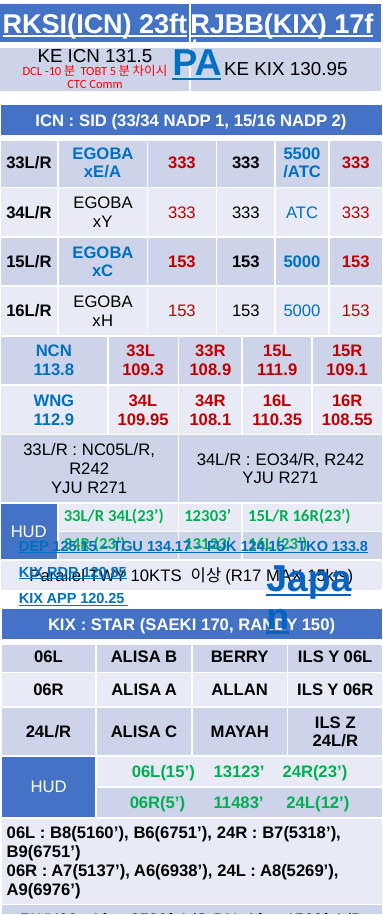

| RKSI(ICN) 23ft | RJBB(KIX) 17ft |
| --- | --- |
| KE ICN 131.5 DCL -10분 TOBT 5분 차이시 CTC Comm | KE KIX 130.95 |
PA
| ICN : SID (33/34 NADP 1, 15/16 NADP 2) |  |  |  |  |  |  |  |  |  |
| --- | --- | --- | --- | --- | --- | --- | --- | --- | --- |
| 33L/R | EGOBA xE/A |  | 333 |  | 333 |  | 5500/ATC |  | 333 |
| 34L/R | EGOBA xY |  | 333 |  | 333 |  | ATC |  | 333 |
| 15L/R | EGOBA xC |  | 153 |  | 153 |  | 5000 |  | 153 |
| 16L/R | EGOBA xH |  | 153 |  | 153 |  | 5000 |  | 153 |
| NCN 113.8 |  | 33L 109.3 |  | 33R 108.9 |  | 15L 111.9 |  | 15R 109.1 |  |
| WNG 112.9 |  | 34L 109.95 |  | 34R 108.1 |  | 16L 110.35 |  | 16R 108.55 |  |
| 33L/R : NC05L/R, R242 YJU R271 |  |  |  | 34L/R : EO34/R, R242 YJU R271 |  |  |  |  |  |
| HUD | 33L/R 34L(23’) |  |  | 12303’ |  | 15L/R 16R(23’) |  |  |  |
|  | 34R (23’) |  |  | 13123’ |  | 16L (23’) |  |  |  |
| Parallel TWY 10KTS 이상(R17 MAX 15kts) |  |  |  |  |  |  |  |  |  |
DEP 125.15 – TGU 134.17 – FUK 124.15 - TKO 133.8
KIX RDR 120.85
KIX APP 120.25
Japan
| KIX : STAR (SAEKI 170, RANDY 150) |  |  |  |
| --- | --- | --- | --- |
| 06L | ALISA B | BERRY | ILS Y 06L |
| 06R | ALISA A | ALLAN | ILS Y 06R |
| 24L/R | ALISA C | MAYAH | ILS Z 24L/R |
| HUD | 06L(15’) 13123’ 24R(23’) |  |  |
|  | 06R(5’) 11483’ 24L(12’) |  |  |
| 06L : B8(5160’), B6(6751’), 24R : B7(5318’), B9(6751’) 06R : A7(5137’), A6(6938’), 24L : A8(5269’), A9(6976’) |  |  |  |
| RWY06 : After 2500ft L/G DN, After 1500ft L/D FLAP TAXI RTE 1(via J4), 2(via J3) |  |  |  |